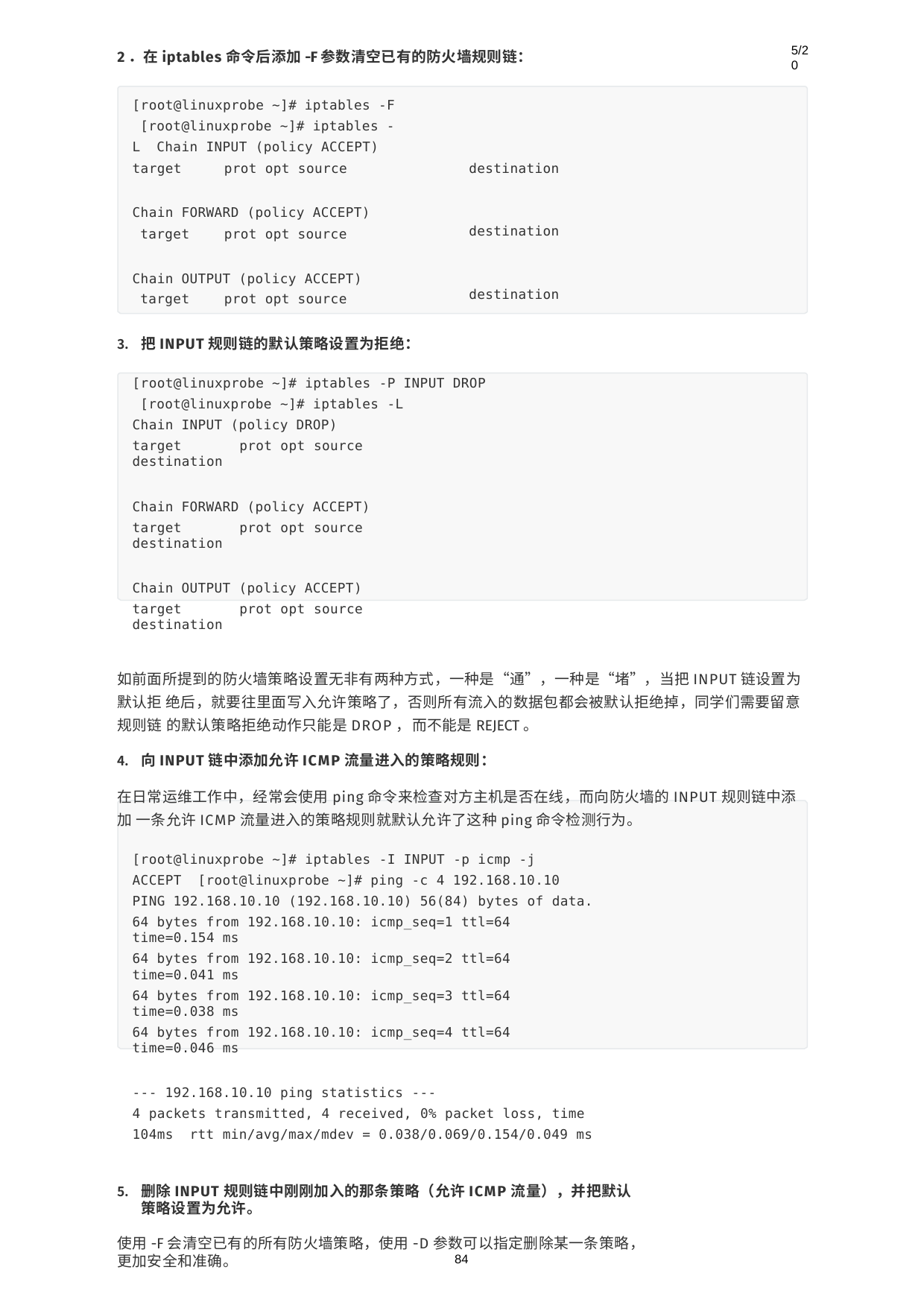

5/20
2．在iptables命令后添加-F参数清空已有的防火墙规则链：

[root@linuxprobe ~]# iptables -F  [root@linuxprobe ~]# iptables -L  Chain INPUT (policy ACCEPT)  target	prot opt source

Chain FORWARD (policy ACCEPT)  target	prot opt source

Chain OUTPUT (policy ACCEPT)  target	prot opt source
destination
destination
destination
把INPUT规则链的默认策略设置为拒绝：

[root@linuxprobe ~]# iptables -P INPUT DROP  [root@linuxprobe ~]# iptables -L
Chain INPUT (policy DROP)
target	prot opt source	destination

Chain FORWARD (policy ACCEPT)
target	prot opt source	destination

Chain OUTPUT (policy ACCEPT)
target	prot opt source	destination

如前面所提到的防火墙策略设置无非有两种方式，一种是“通”，一种是“堵”，当把INPUT链设置为默认拒 绝后，就要往里面写入允许策略了，否则所有流入的数据包都会被默认拒绝掉，同学们需要留意规则链 的默认策略拒绝动作只能是DROP，而不能是REJECT。
向INPUT链中添加允许ICMP流量进入的策略规则：
在日常运维工作中，经常会使用ping命令来检查对方主机是否在线，而向防火墙的INPUT规则链中添加 一条允许ICMP流量进入的策略规则就默认允许了这种ping命令检测行为。

[root@linuxprobe ~]# iptables -I INPUT -p icmp -j ACCEPT  [root@linuxprobe ~]# ping -c 4 192.168.10.10
PING 192.168.10.10 (192.168.10.10) 56(84) bytes of data.
64 bytes from 192.168.10.10: icmp_seq=1 ttl=64 time=0.154 ms
64 bytes from 192.168.10.10: icmp_seq=2 ttl=64 time=0.041 ms
64 bytes from 192.168.10.10: icmp_seq=3 ttl=64 time=0.038 ms
64 bytes from 192.168.10.10: icmp_seq=4 ttl=64 time=0.046 ms

--- 192.168.10.10 ping statistics ---
4 packets transmitted, 4 received, 0% packet loss, time 104ms  rtt min/avg/max/mdev = 0.038/0.069/0.154/0.049 ms

删除INPUT规则链中刚刚加入的那条策略（允许ICMP流量），并把默认策略设置为允许。
使用-F会清空已有的所有防火墙策略，使用-D参数可以指定删除某一条策略，更加安全和准确。

84